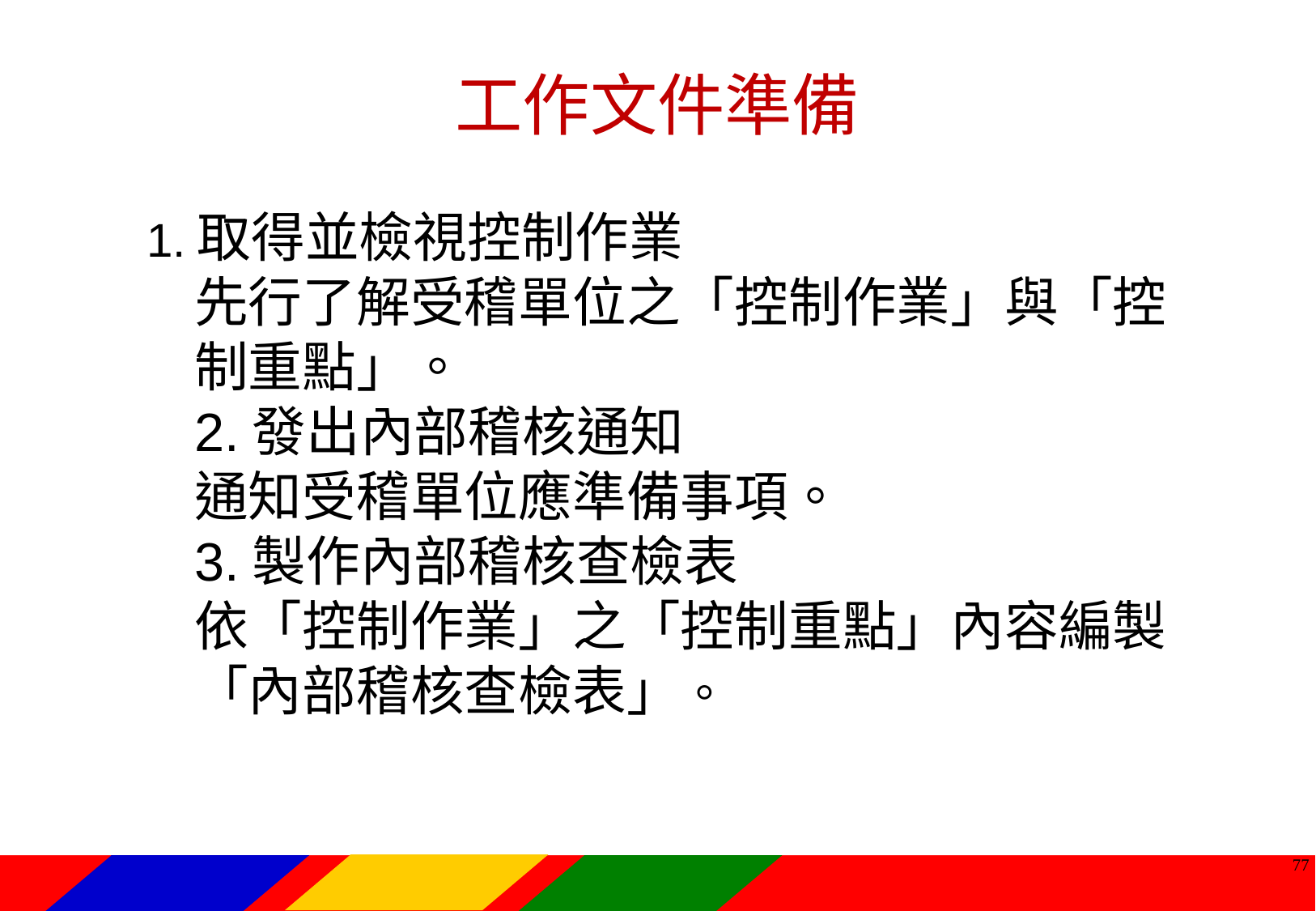

工作文件準備
1.取得並檢視控制作業
先行了解受稽單位之「控制作業」與「控制重點」。
2.發出內部稽核通知
通知受稽單位應準備事項。
3.製作內部稽核查檢表
依「控制作業」之「控制重點」內容編製「內部稽核查檢表」。
77